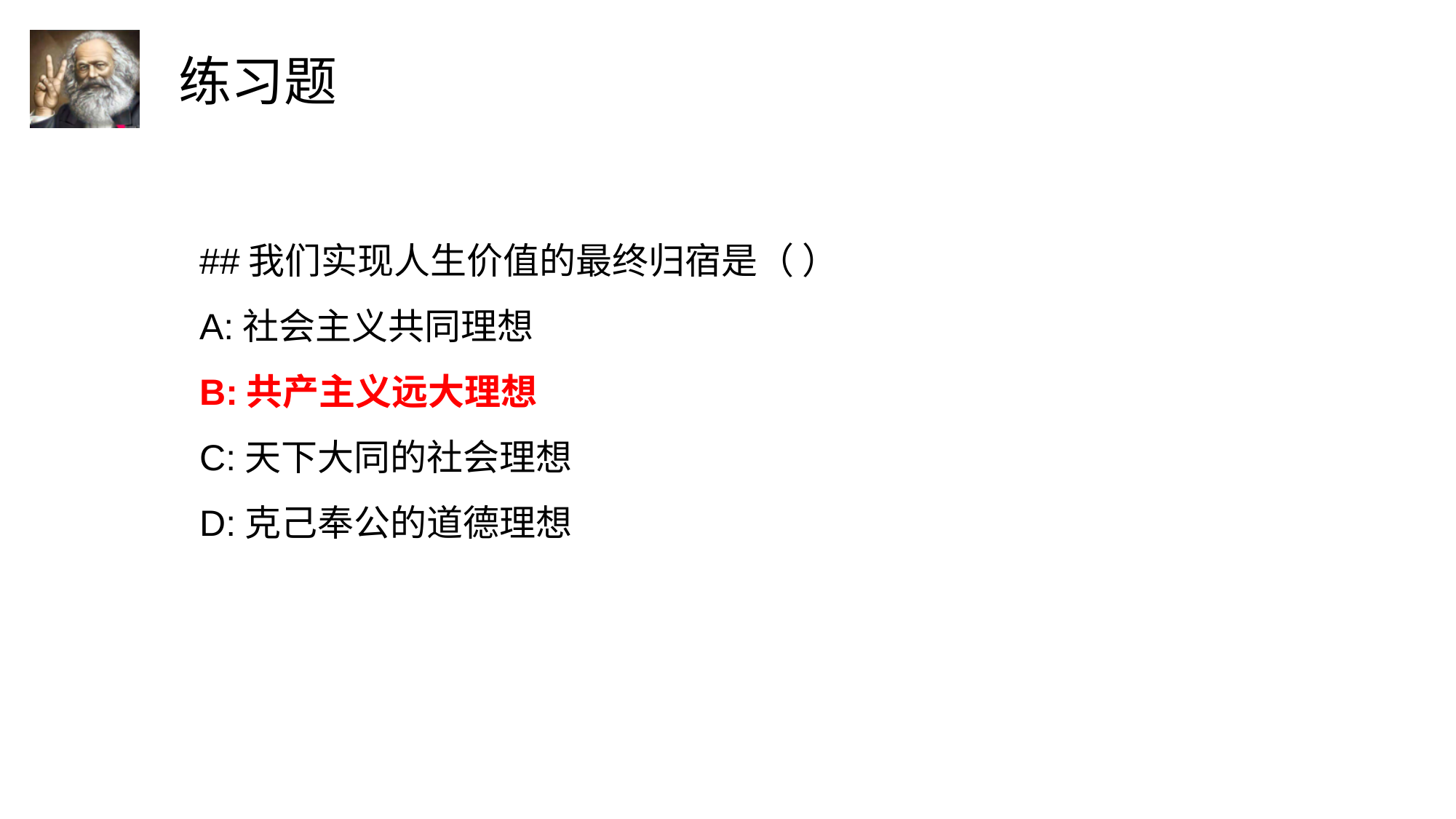

##我们实现人生价值的最终归宿是（ ）
A:社会主义共同理想
B:共产主义远大理想
C:天下大同的社会理想
D:克己奉公的道德理想